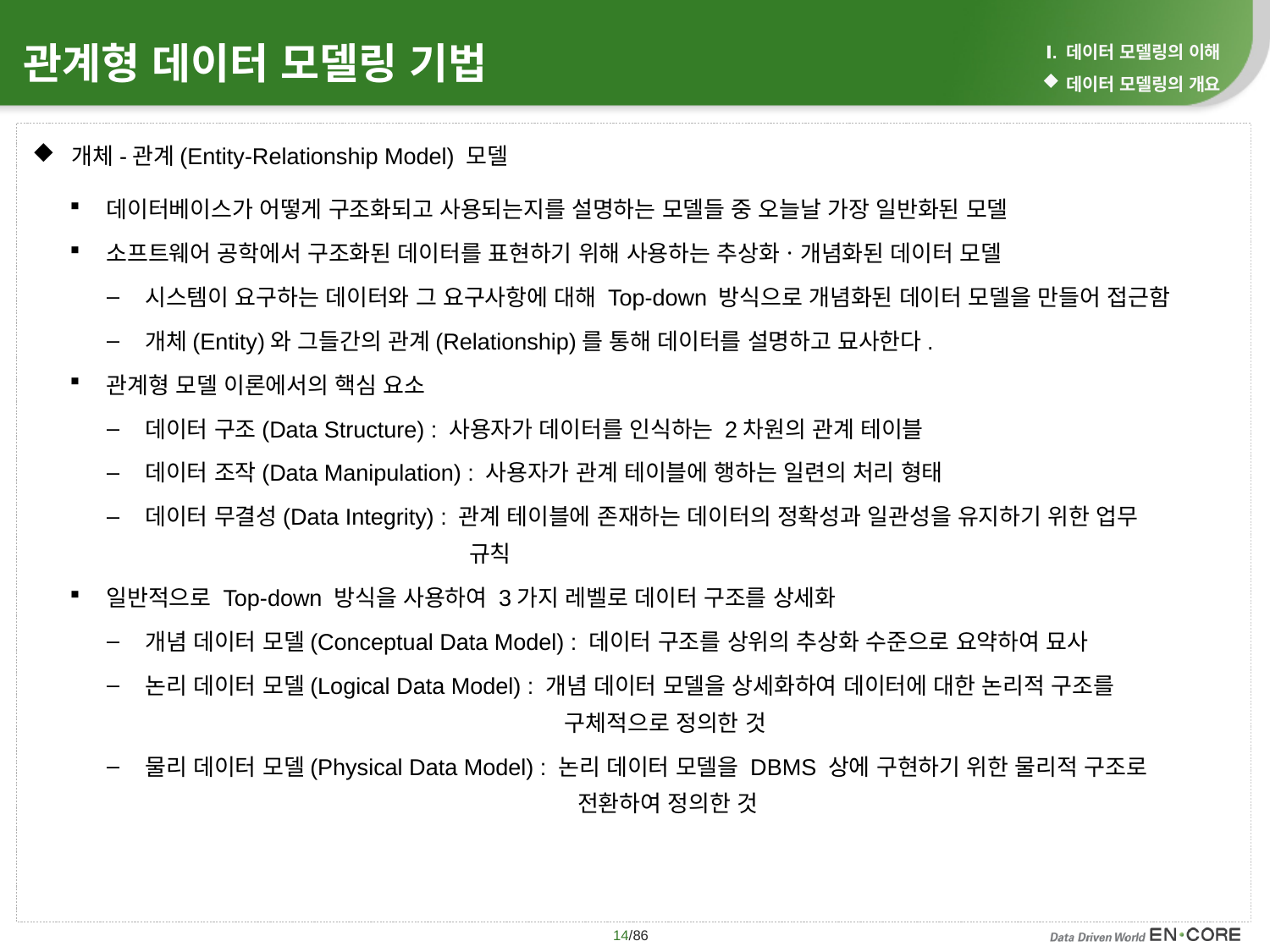

Ⅰ. 데이터 모델링의 이해
데이터 모델링의 개요
# 관계형 데이터 모델링 기법
개체-관계(Entity-Relationship Model) 모델
데이터베이스가 어떻게 구조화되고 사용되는지를 설명하는 모델들 중 오늘날 가장 일반화된 모델
소프트웨어 공학에서 구조화된 데이터를 표현하기 위해 사용하는 추상화ㆍ개념화된 데이터 모델
시스템이 요구하는 데이터와 그 요구사항에 대해 Top-down 방식으로 개념화된 데이터 모델을 만들어 접근함
개체(Entity)와 그들간의 관계(Relationship)를 통해 데이터를 설명하고 묘사한다.
관계형 모델 이론에서의 핵심 요소
데이터 구조(Data Structure) : 사용자가 데이터를 인식하는 2차원의 관계 테이블
데이터 조작(Data Manipulation) : 사용자가 관계 테이블에 행하는 일련의 처리 형태
데이터 무결성(Data Integrity) : 관계 테이블에 존재하는 데이터의 정확성과 일관성을 유지하기 위한 업무
                                                   규칙
일반적으로 Top-down 방식을 사용하여 3가지 레벨로 데이터 구조를 상세화
개념 데이터 모델(Conceptual Data Model) : 데이터 구조를 상위의 추상화 수준으로 요약하여 묘사
논리 데이터 모델(Logical Data Model) : 개념 데이터 모델을 상세화하여 데이터에 대한 논리적 구조를
                                                                  구체적으로 정의한 것
물리 데이터 모델(Physical Data Model) : 논리 데이터 모델을 DBMS 상에 구현하기 위한 물리적 구조로
                                                                    전환하여 정의한 것